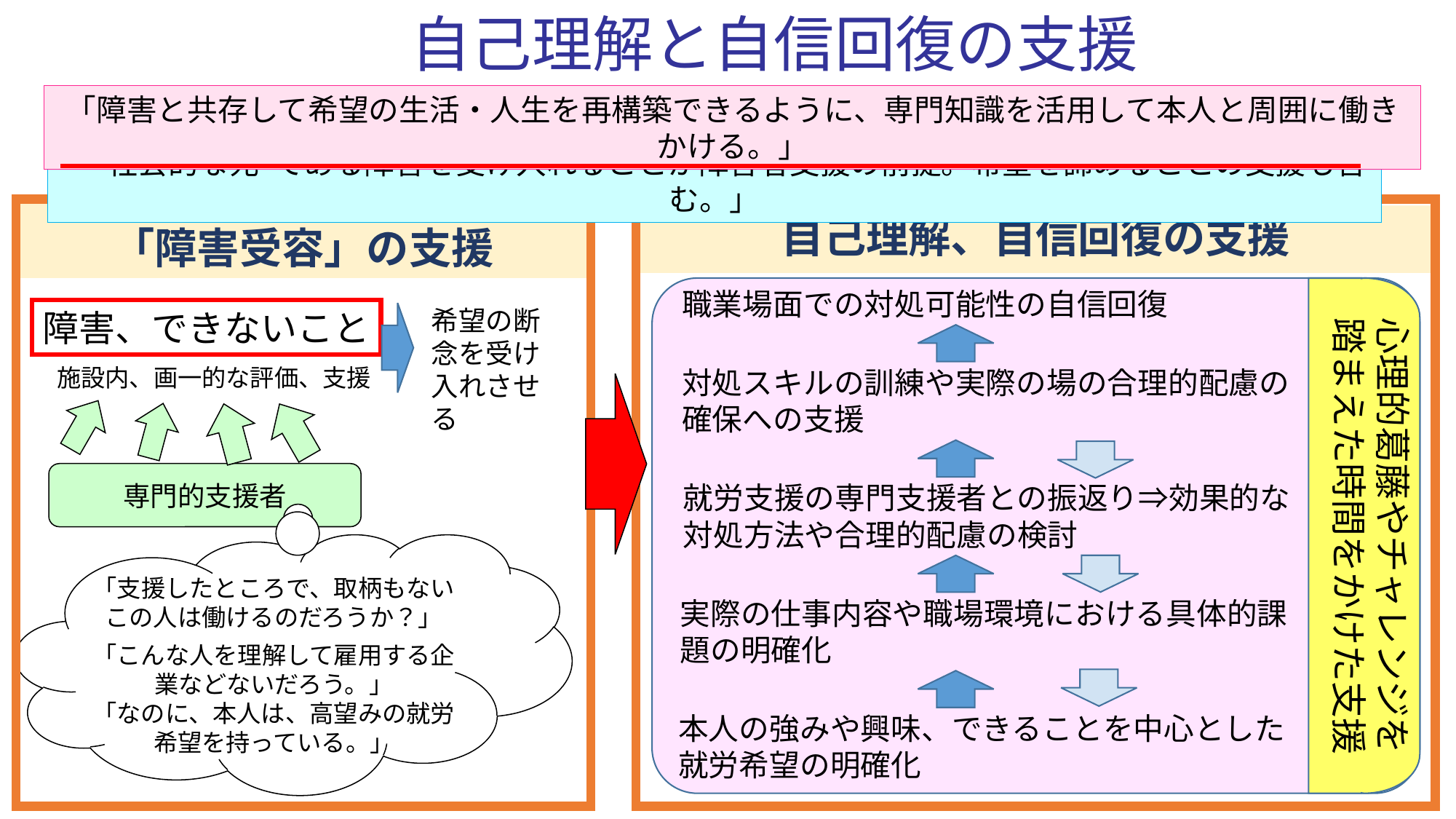

# 自己理解と自信回復の支援
「障害と共存して希望の生活・人生を再構築できるように、専門知識を活用して本人と周囲に働きかける。」
「“社会的な死”である障害を受け入れることが障害者支援の前提。希望を諦めることの支援も含む。」

「障害受容」の支援

自己理解、自信回復の支援

職業場面での対処可能性の自信回復
希望の断念を受け入れさせる
障害、できないこと
施設内、画一的な評価、支援

専門的支援者
「支援したところで、取柄もないこの人は働けるのだろうか？」

「こんな人を理解して雇用する企業などないだろう。」
「なのに、本人は、高望みの就労希望を持っている。」

心理的葛藤やチャレンジを踏まえた時間をかけた支援

対処スキルの訓練や実際の場の合理的配慮の確保への支援

就労支援の専門支援者との振返り⇒効果的な対処方法や合理的配慮の検討

実際の仕事内容や職場環境における具体的課題の明確化

本人の強みや興味、できることを中心とした就労希望の明確化